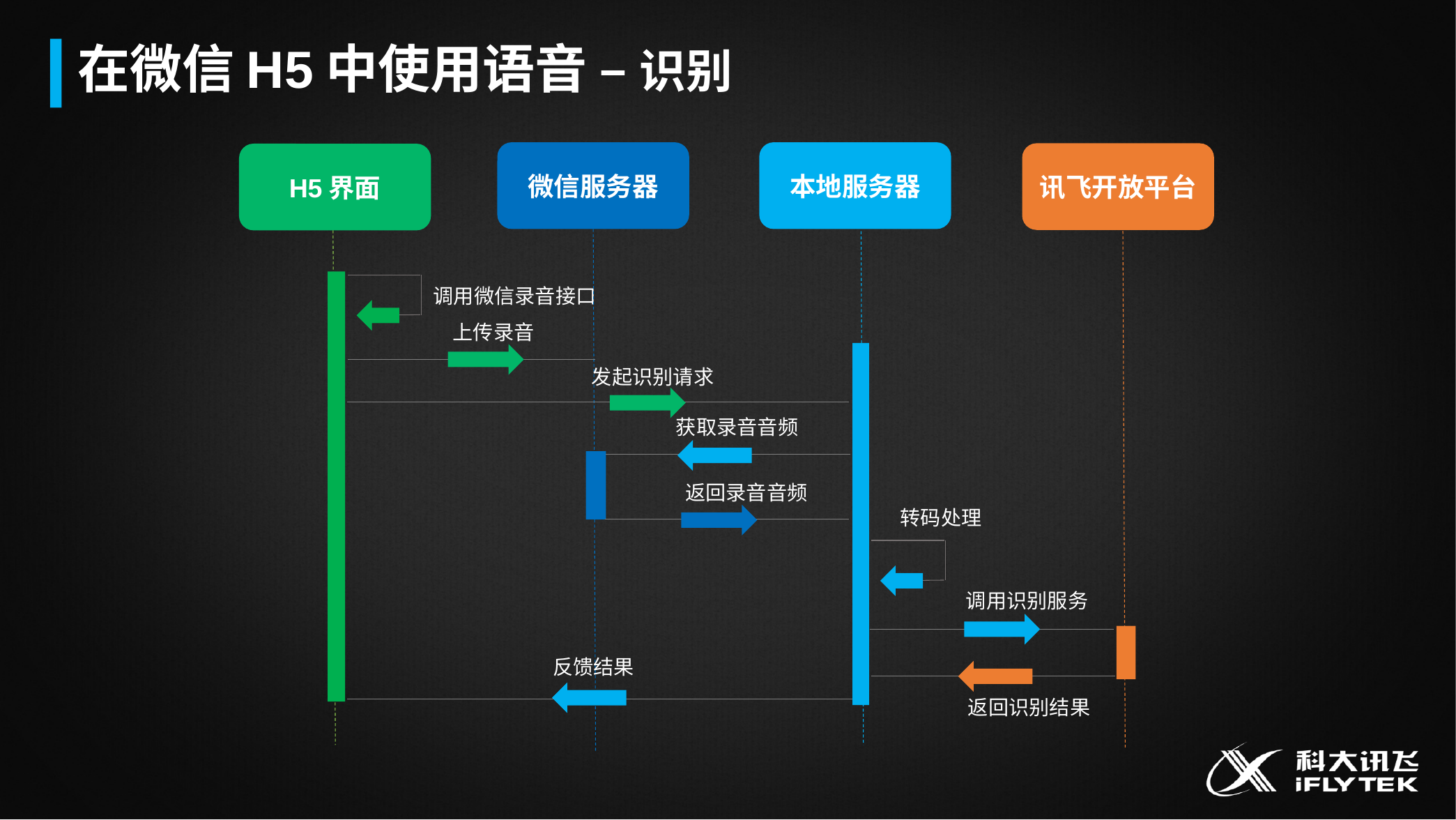

在微信H5中使用语音 – 识别
微信服务器
本地服务器
讯飞开放平台
H5界面

调用微信录音接口

上传录音

发起识别请求

获取录音音频

返回录音音频
转码处理

调用识别服务

反馈结果

返回识别结果